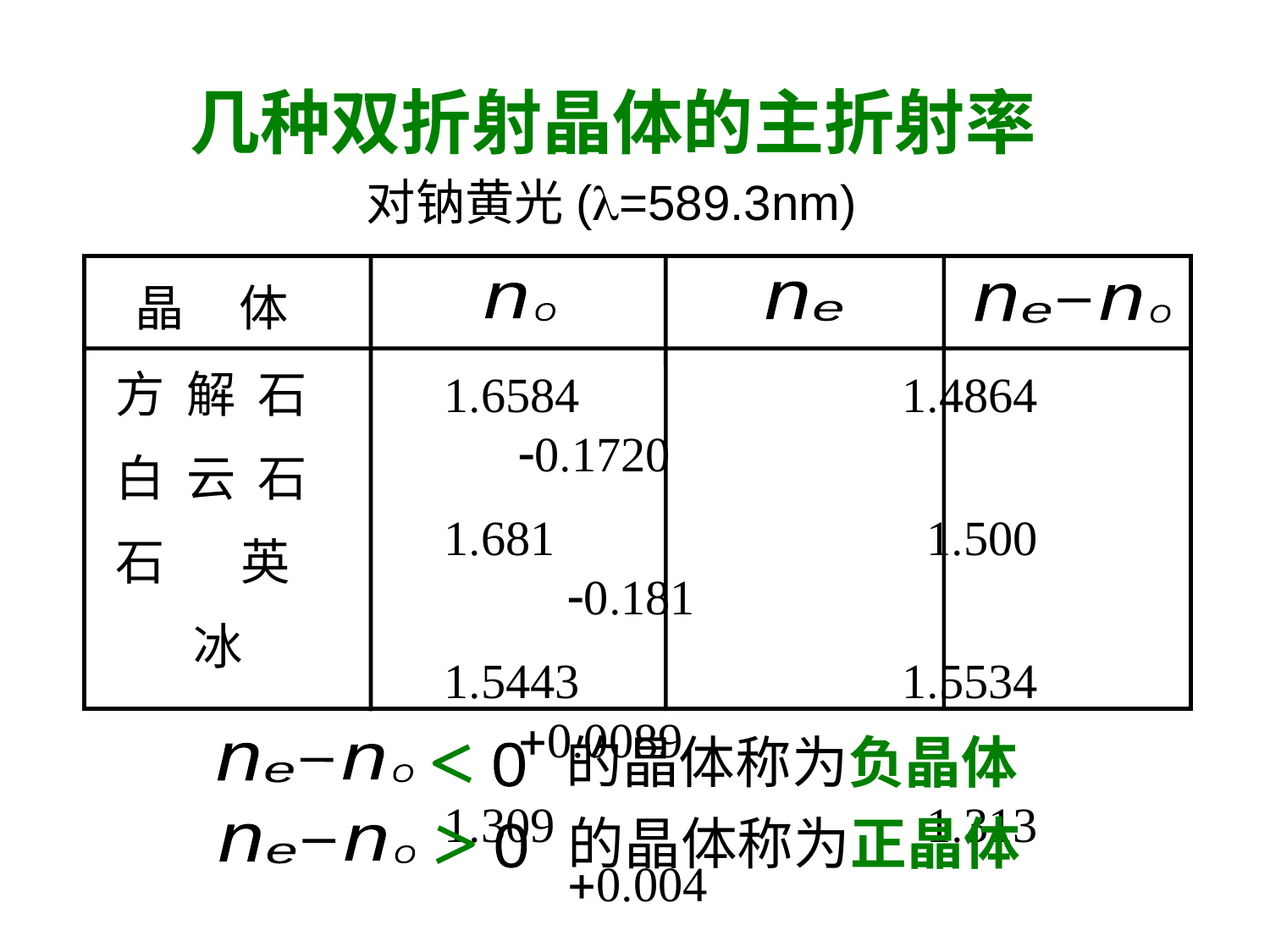

主折射率简表
几种双折射晶体的主折射率
对钠黄光(λ=589.3nm)

晶     体
方  解  石
白  云  石
石       英
      冰
n
e
n
O
n
e
n
O

1.6584             1.4864         −0.1720
1.681               1.500           −0.181
1.5443             1.5534         +0.0089
1.309               1.313           +0.004
的晶体称为负晶体
0
n
e
n
O

的晶体称为正晶体
0
n
e
n
O